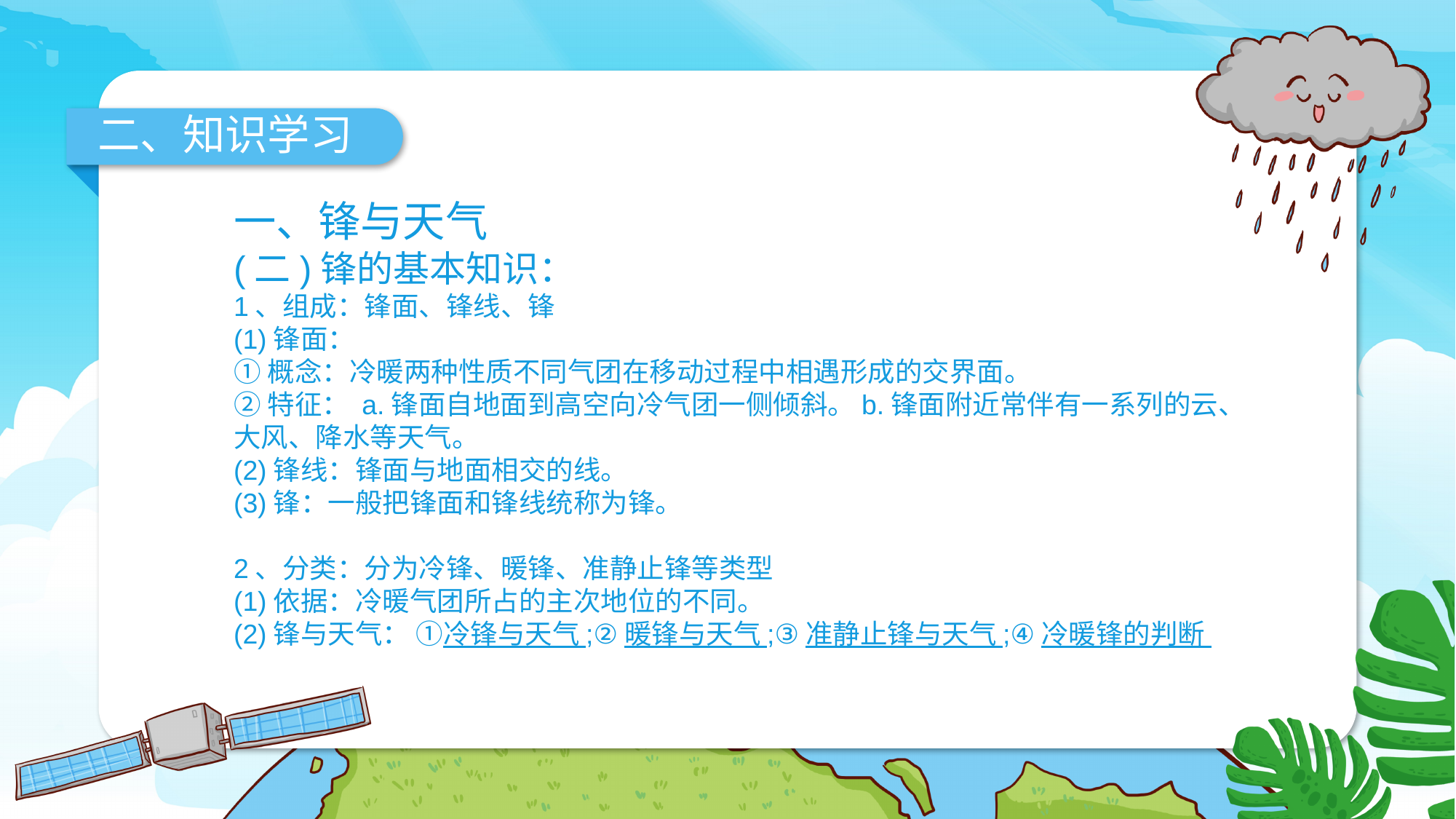

二、知识学习
一、锋与天气
(二)锋的基本知识：
1、组成：锋面、锋线、锋
(1)锋面：
①概念：冷暖两种性质不同气团在移动过程中相遇形成的交界面。
②特征： a.锋面自地面到高空向冷气团一侧倾斜。b.锋面附近常伴有一系列的云、大风、降水等天气。
(2)锋线：锋面与地面相交的线。
(3)锋：一般把锋面和锋线统称为锋。

2、分类：分为冷锋、暖锋、准静止锋等类型
(1)依据：冷暖气团所占的主次地位的不同。
(2)锋与天气： ①冷锋与天气 ;②暖锋与天气 ;③准静止锋与天气 ;④冷暖锋的判断